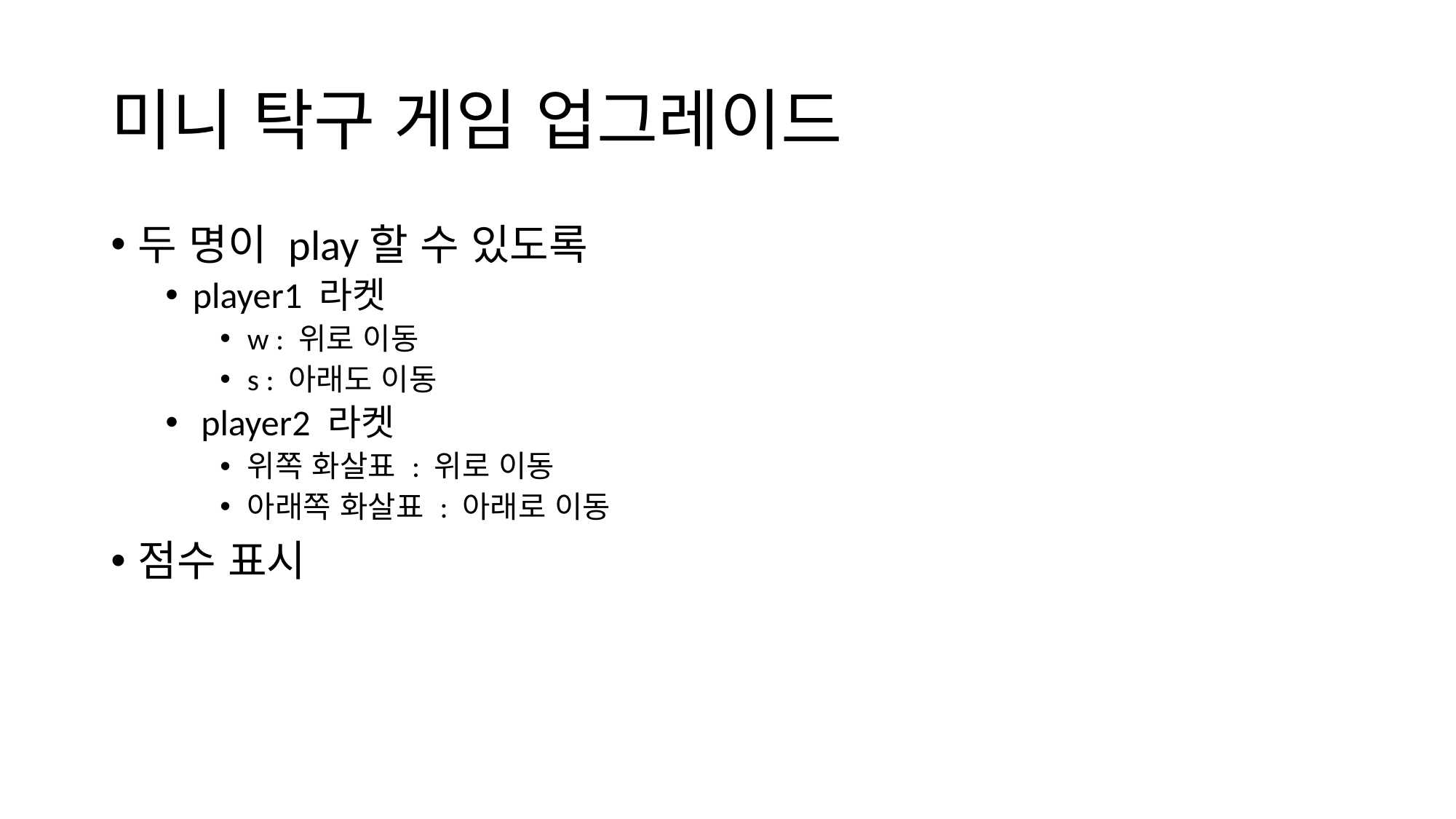

# 미니 탁구 게임 업그레이드
두 명이 play할 수 있도록
player1 라켓
w : 위로 이동
s : 아래도 이동
 player2 라켓
위쪽 화살표 : 위로 이동
아래쪽 화살표 : 아래로 이동
점수 표시